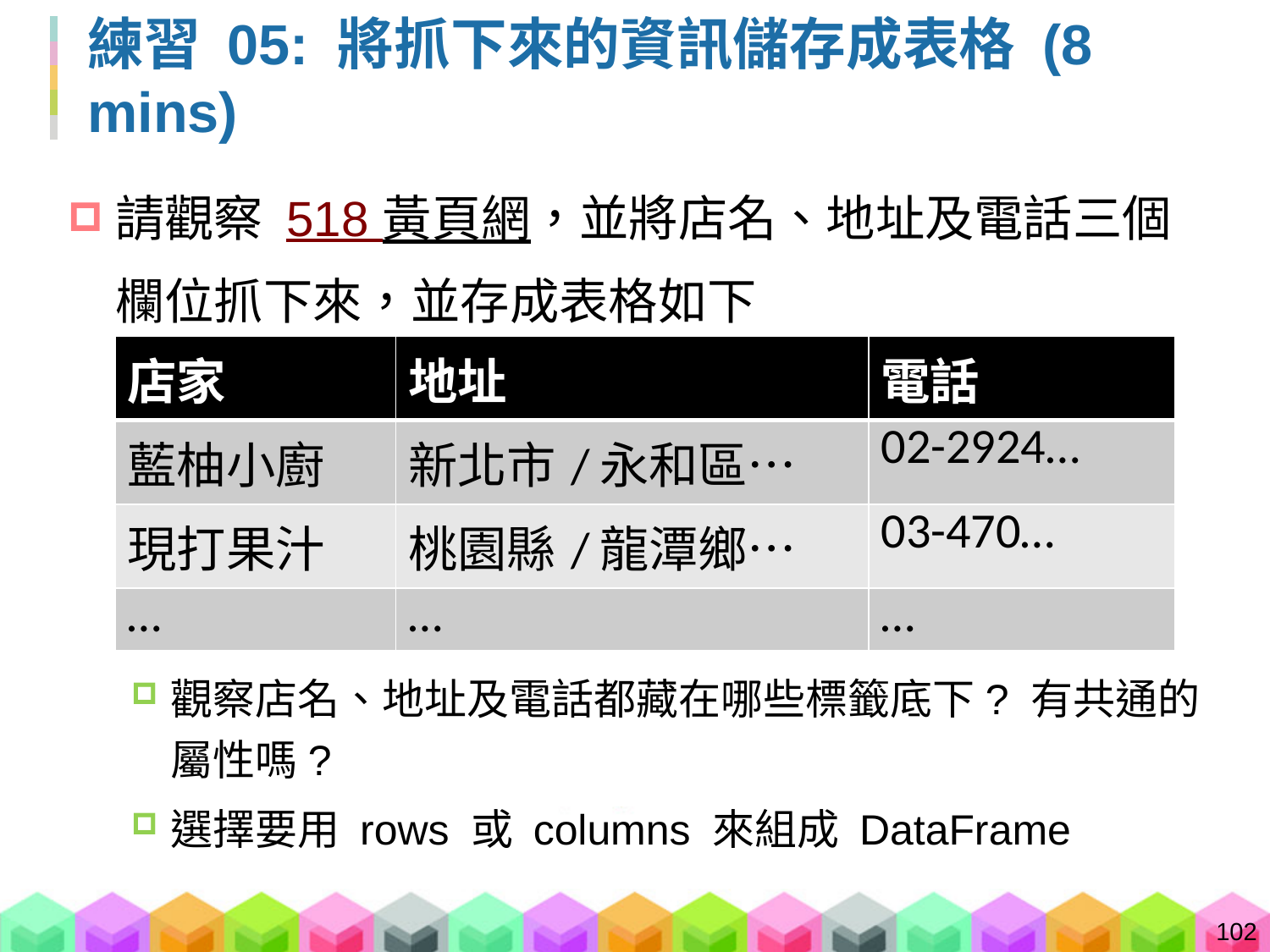

# 練習 05: 將抓下來的資訊儲存成表格 (8 mins)
請觀察 518 黃頁網，並將店名、地址及電話三個欄位抓下來，並存成表格如下

觀察店名、地址及電話都藏在哪些標籤底下? 有共通的屬性嗎?
選擇要用 rows 或 columns 來組成 DataFrame
| 店家 | 地址 | 電話 |
| --- | --- | --- |
| 藍柚小廚 | 新北市/永和區… | 02-2924… |
| 現打果汁 | 桃園縣/龍潭鄉… | 03-470… |
| … | … | … |
102